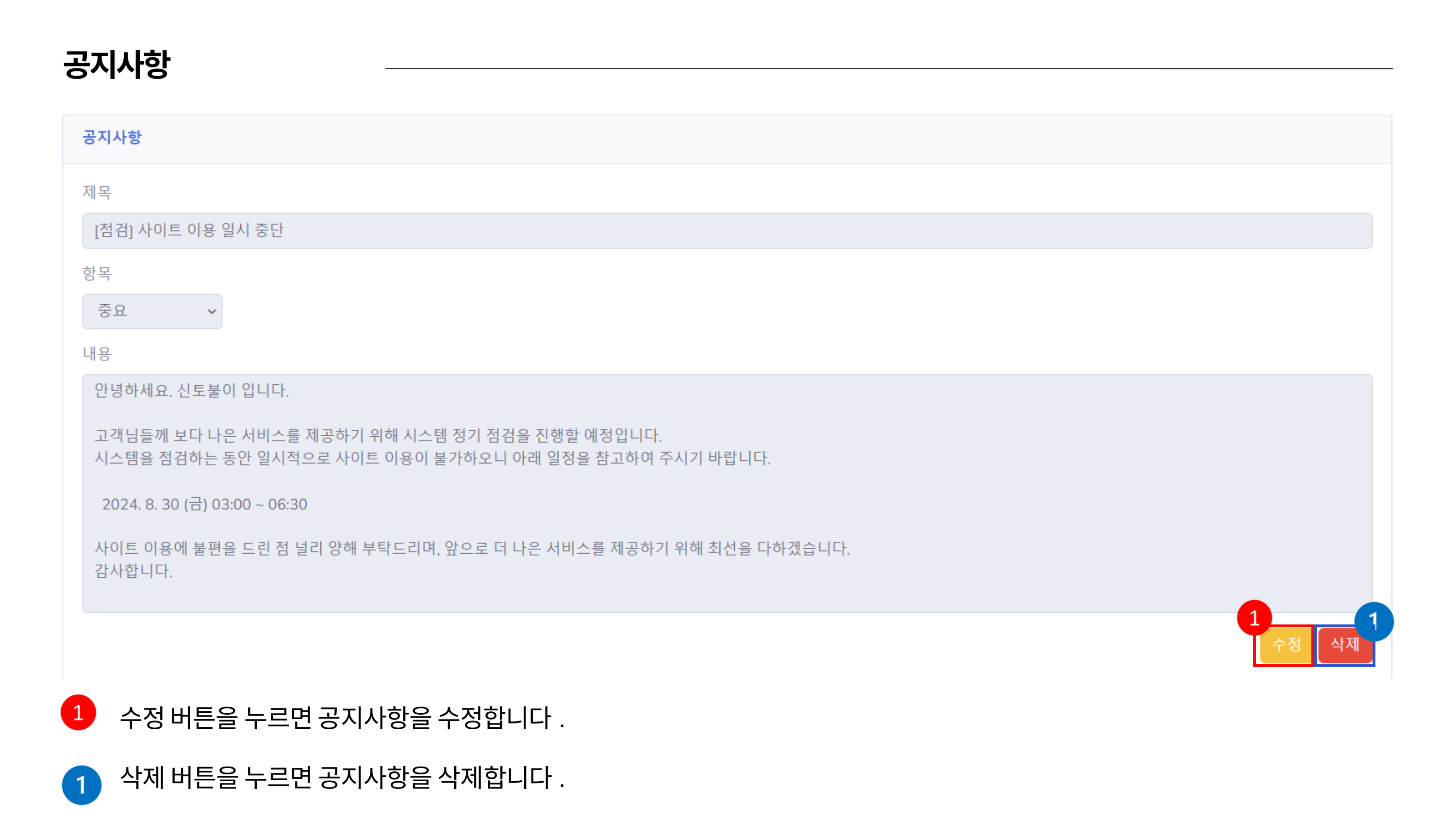

공지사항

수정 버튼을 누르면 공지사항을 수정합니다.
삭제 버튼을 누르면 공지사항을 삭제합니다.